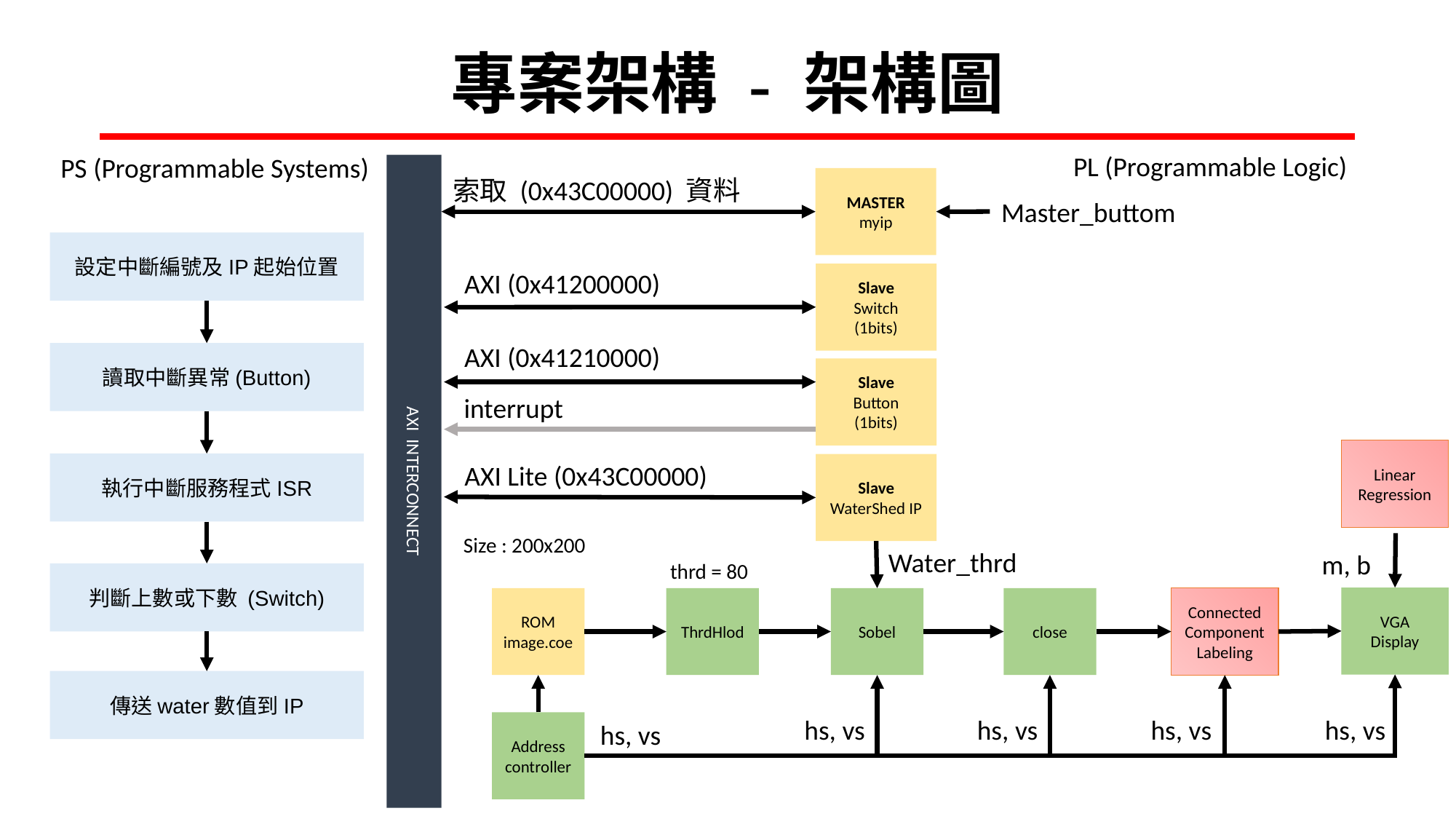

# 專案架構 - 架構圖
PL (Programmable Logic)
PS (Programmable Systems)
AXI  INTERCONNECT
索取 (0x43C00000) 資料
MASTER
myip
Master_buttom
設定中斷編號及IP起始位置
AXI (0x41200000)
Slave
Switch
(1bits)
AXI (0x41210000)
讀取中斷異常(Button)
Slave
Button
(1bits)
interrupt
Linear
Regression
AXI Lite (0x43C00000)
執行中斷服務程式ISR
Slave
WaterShed IP
Size : 200x200
Water_thrd
m, b
thrd = 80
判斷上數或下數 (Switch)
VGA
Display
ROM
image.coe
ThrdHlod
Sobel
close
Connected Component Labeling
傳送water數值到IP
hs, vs
hs, vs
hs, vs
hs, vs
Address
controller
hs, vs